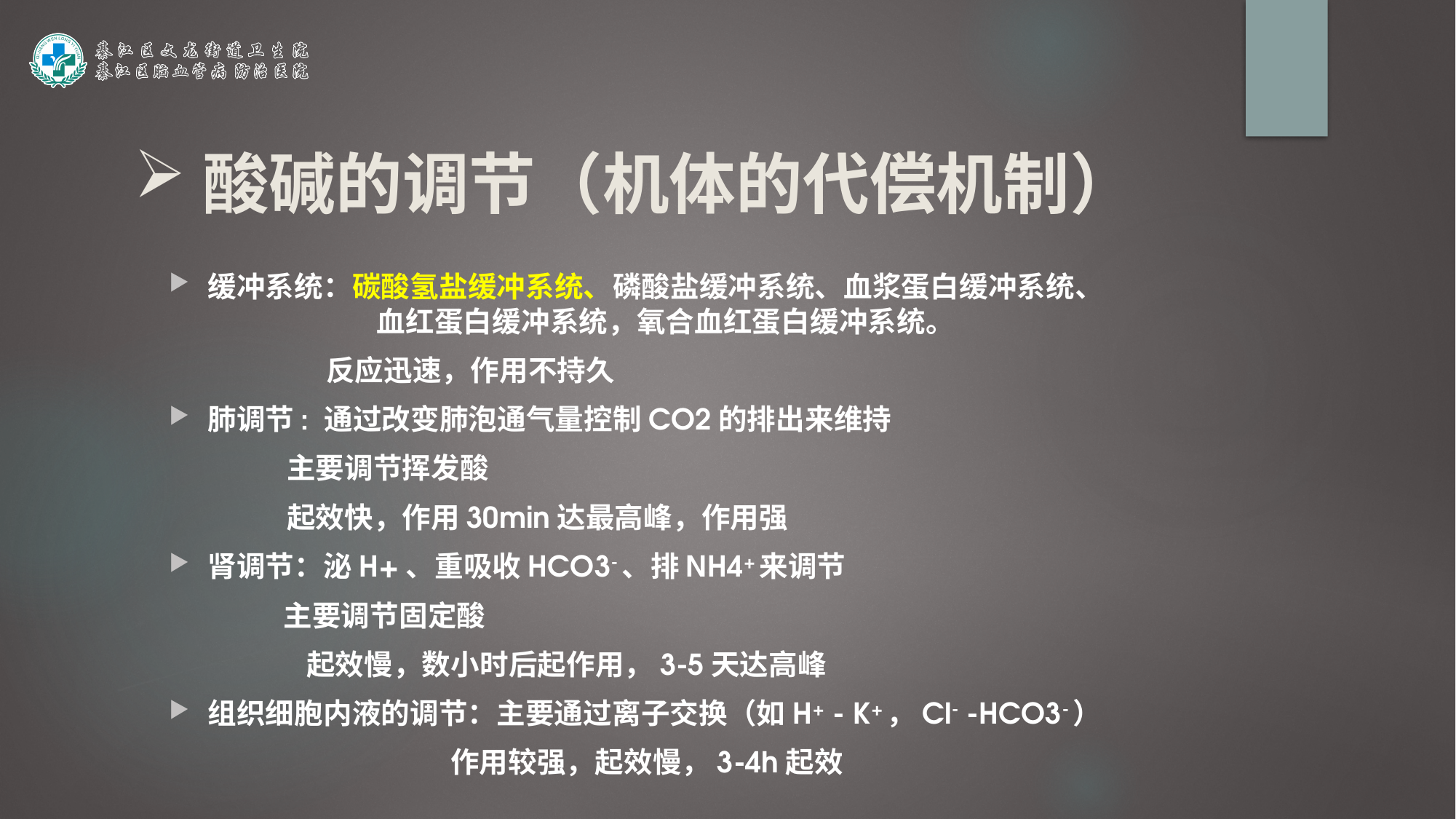

酸碱的调节（机体的代偿机制）
缓冲系统：碳酸氢盐缓冲系统、磷酸盐缓冲系统、血浆蛋白缓冲系统、	 	          血红蛋白缓冲系统，氧合血红蛋白缓冲系统。
                       反应迅速，作用不持久
肺调节: 通过改变肺泡通气量控制CO2的排出来维持
                 主要调节挥发酸
                 起效快，作用30min达最高峰，作用强
肾调节：泌H+、重吸收HCO3-、排NH4+来调节
                             主要调节固定酸
                    起效慢，数小时后起作用，3-5天达高峰
组织细胞内液的调节：主要通过离子交换（如H+ - K+，Cl- -HCO3-）
                                          作用较强，起效慢，3-4h起效